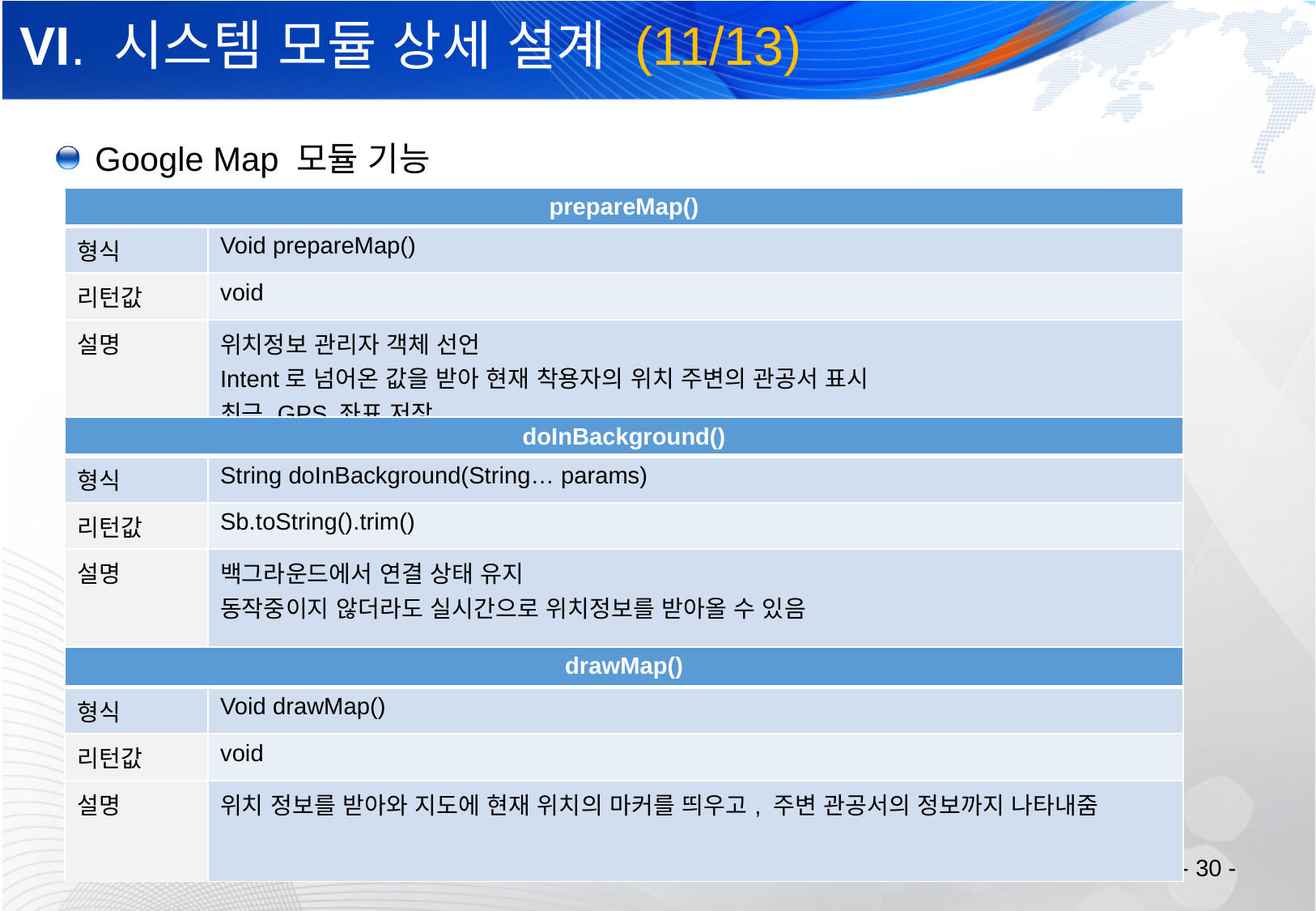

# VI. 시스템 모듈 상세 설계 (11/13)
 Google Map 모듈 기능
| prepareMap() |  |
| --- | --- |
| 형식 | Void prepareMap() |
| 리턴값 | void |
| 설명 | 위치정보 관리자 객체 선언 Intent로 넘어온 값을 받아 현재 착용자의 위치 주변의 관공서 표시 최근 GPS 좌표 저장 |
| doInBackground() |  |
| --- | --- |
| 형식 | String doInBackground(String… params) |
| 리턴값 | Sb.toString().trim() |
| 설명 | 백그라운드에서 연결 상태 유지 동작중이지 않더라도 실시간으로 위치정보를 받아올 수 있음 |
| drawMap() |  |
| --- | --- |
| 형식 | Void drawMap() |
| 리턴값 | void |
| 설명 | 위치 정보를 받아와 지도에 현재 위치의 마커를 띄우고, 주변 관공서의 정보까지 나타내줌 |
- 30 -